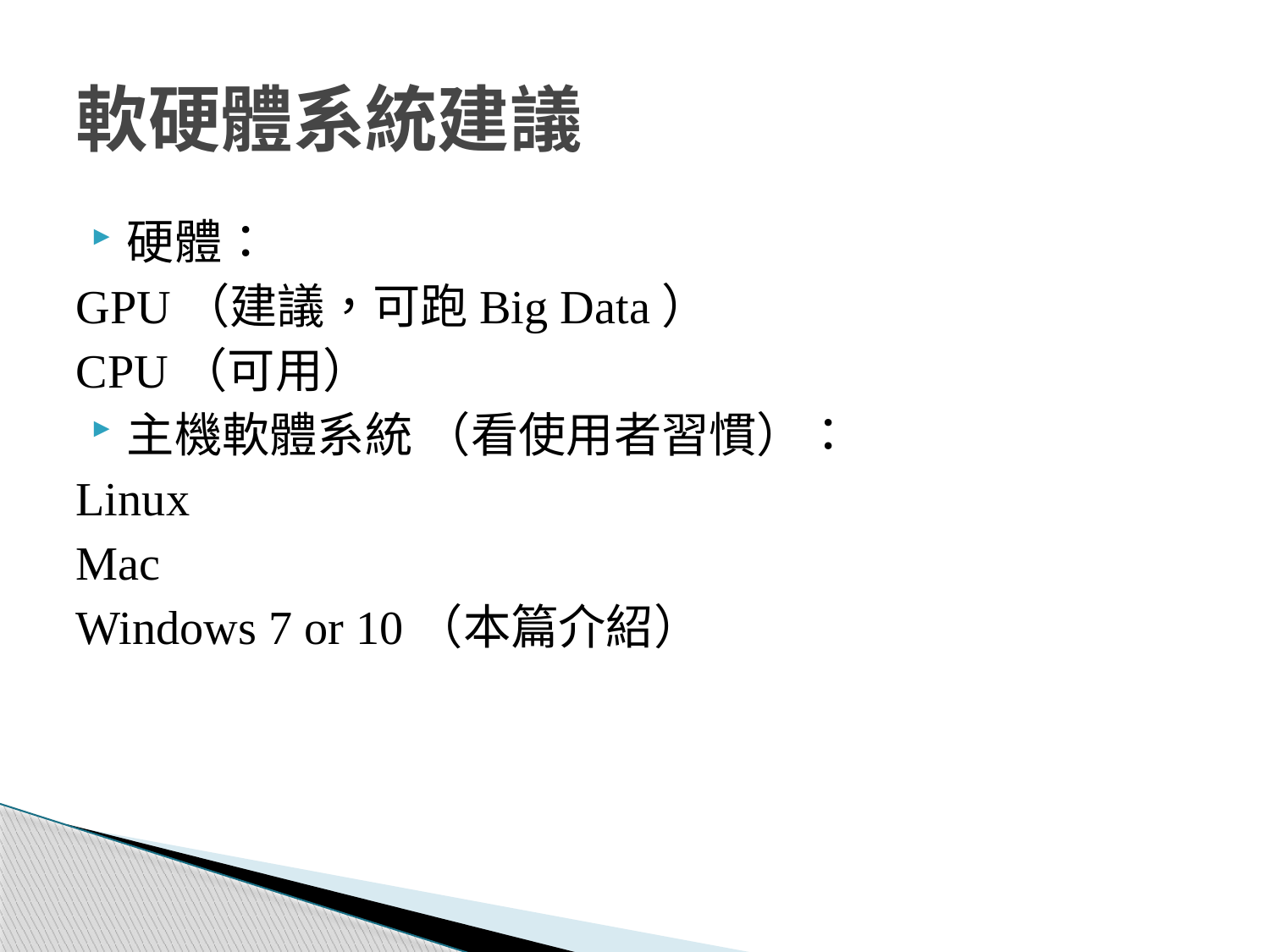

# 軟硬體系統建議
硬體：
GPU（建議，可跑Big Data）
CPU（可用）
主機軟體系統 （看使用者習慣）：
Linux
Mac
Windows 7 or 10（本篇介紹）